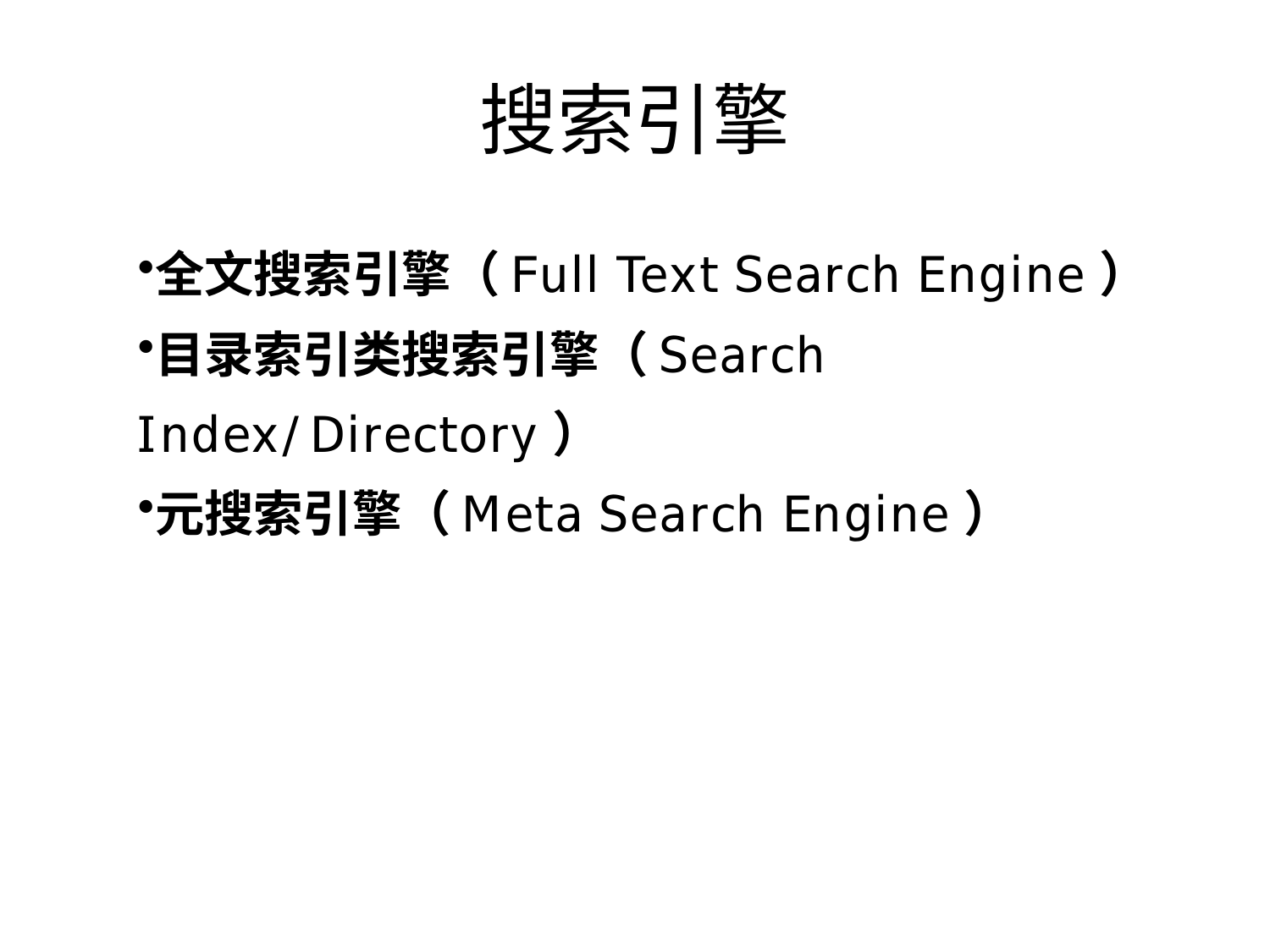

# 搜索引擎
全文搜索引擎（Full Text Search Engine）
目录索引类搜索引擎（Search Index/Directory）
元搜索引擎（Meta Search Engine）